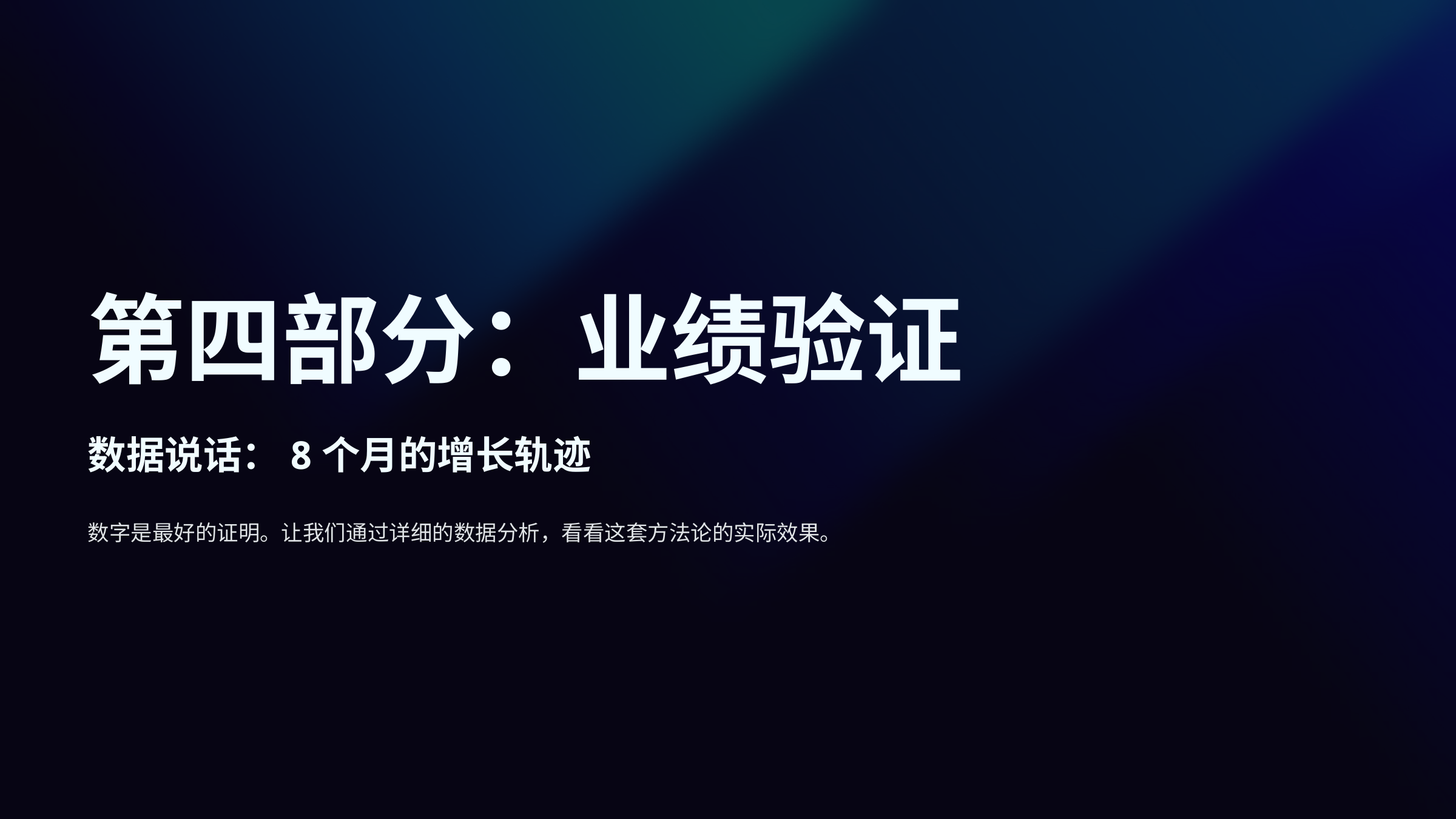

第四部分：业绩验证
数据说话：8个月的增长轨迹
数字是最好的证明。让我们通过详细的数据分析，看看这套方法论的实际效果。